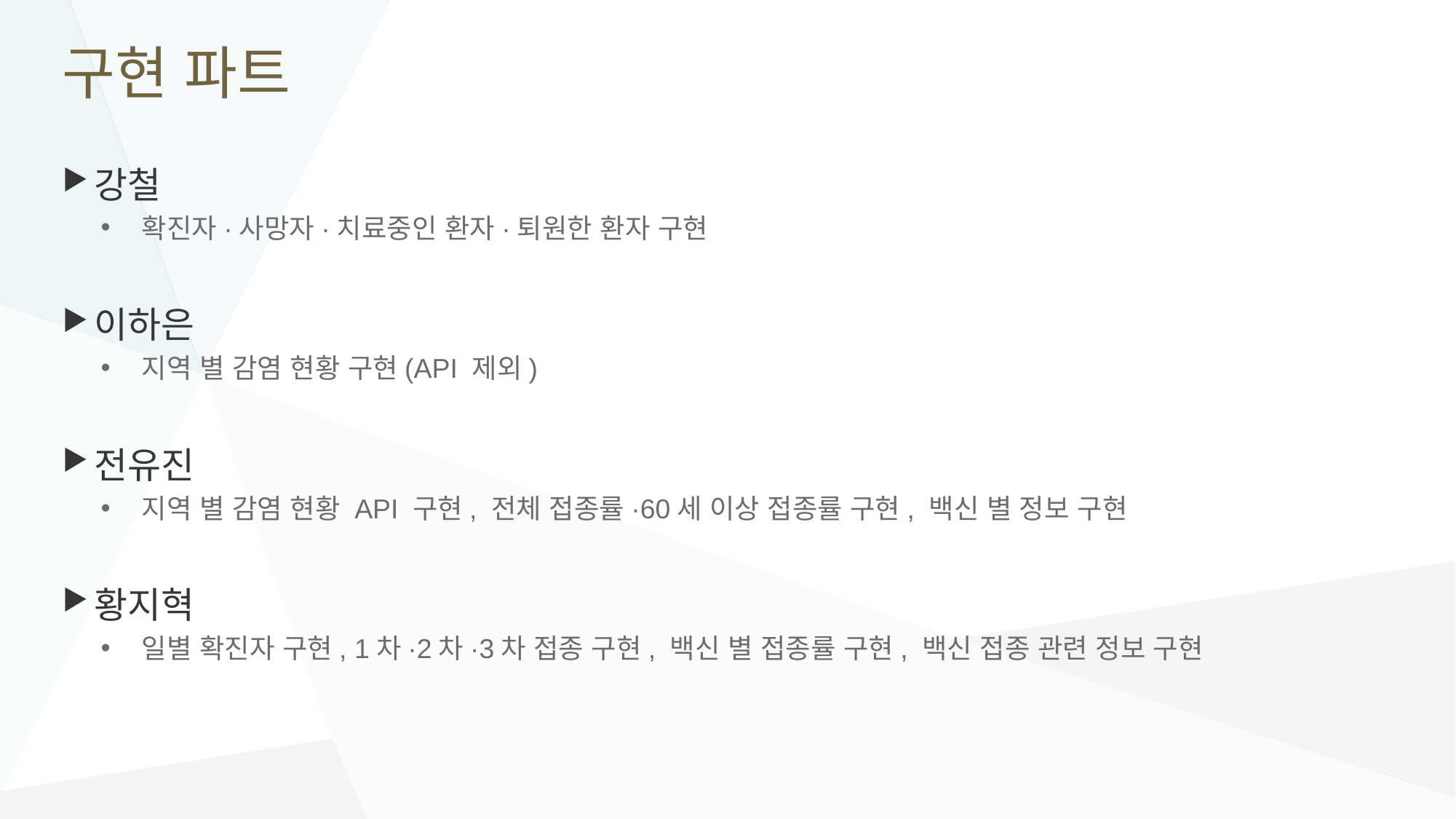

# 구현 파트
강철
확진자·사망자·치료중인 환자·퇴원한 환자 구현

이하은
지역 별 감염 현황 구현(API 제외)

전유진
지역 별 감염 현황 API 구현, 전체 접종률·60세 이상 접종률 구현, 백신 별 정보 구현

황지혁
일별 확진자 구현, 1차·2차·3차 접종 구현, 백신 별 접종률 구현, 백신 접종 관련 정보 구현